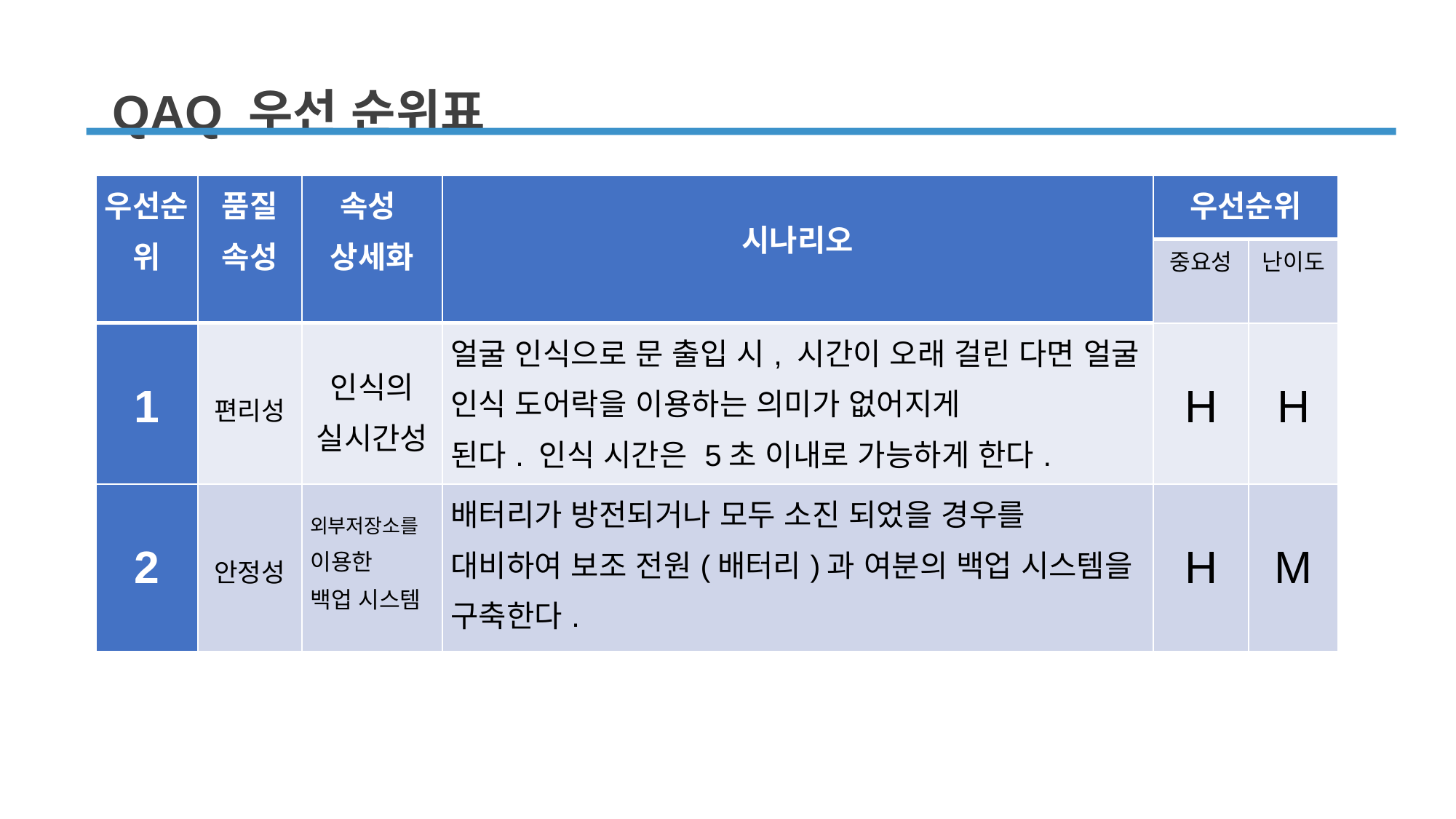

QAQ 우선 순위표

| 우선순위 | 품질 속성 | 속성 상세화 | 시나리오 | 우선순위 |  |
| --- | --- | --- | --- | --- | --- |
|  |  |  |  | 중요성 | 난이도 |
| 1 | 편리성 | 인식의 실시간성 | 얼굴 인식으로 문 출입 시, 시간이 오래 걸린 다면 얼굴 인식 도어락을 이용하는 의미가 없어지게 된다. 인식 시간은 5초 이내로 가능하게 한다. | H | H |
| 2 | 안정성 | 외부저장소를 이용한 백업 시스템 | 배터리가 방전되거나 모두 소진 되었을 경우를 대비하여 보조 전원(배터리)과 여분의 백업 시스템을 구축한다. | H | M |